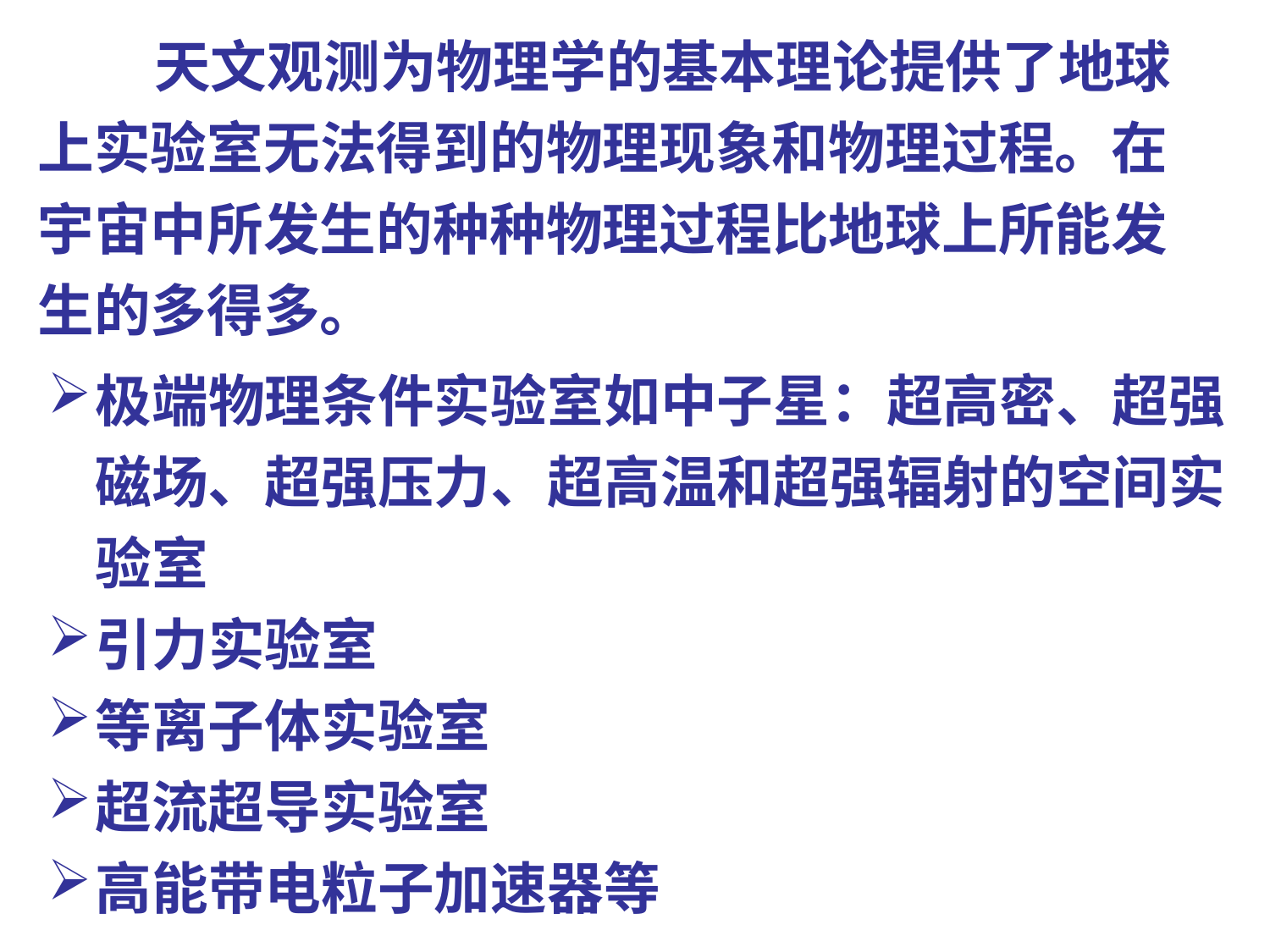

# 天文观测为物理学的基本理论提供了地球上实验室无法得到的物理现象和物理过程。在宇宙中所发生的种种物理过程比地球上所能发生的多得多。
极端物理条件实验室如中子星：超高密、超强磁场、超强压力、超高温和超强辐射的空间实验室
引力实验室
等离子体实验室
超流超导实验室
高能带电粒子加速器等